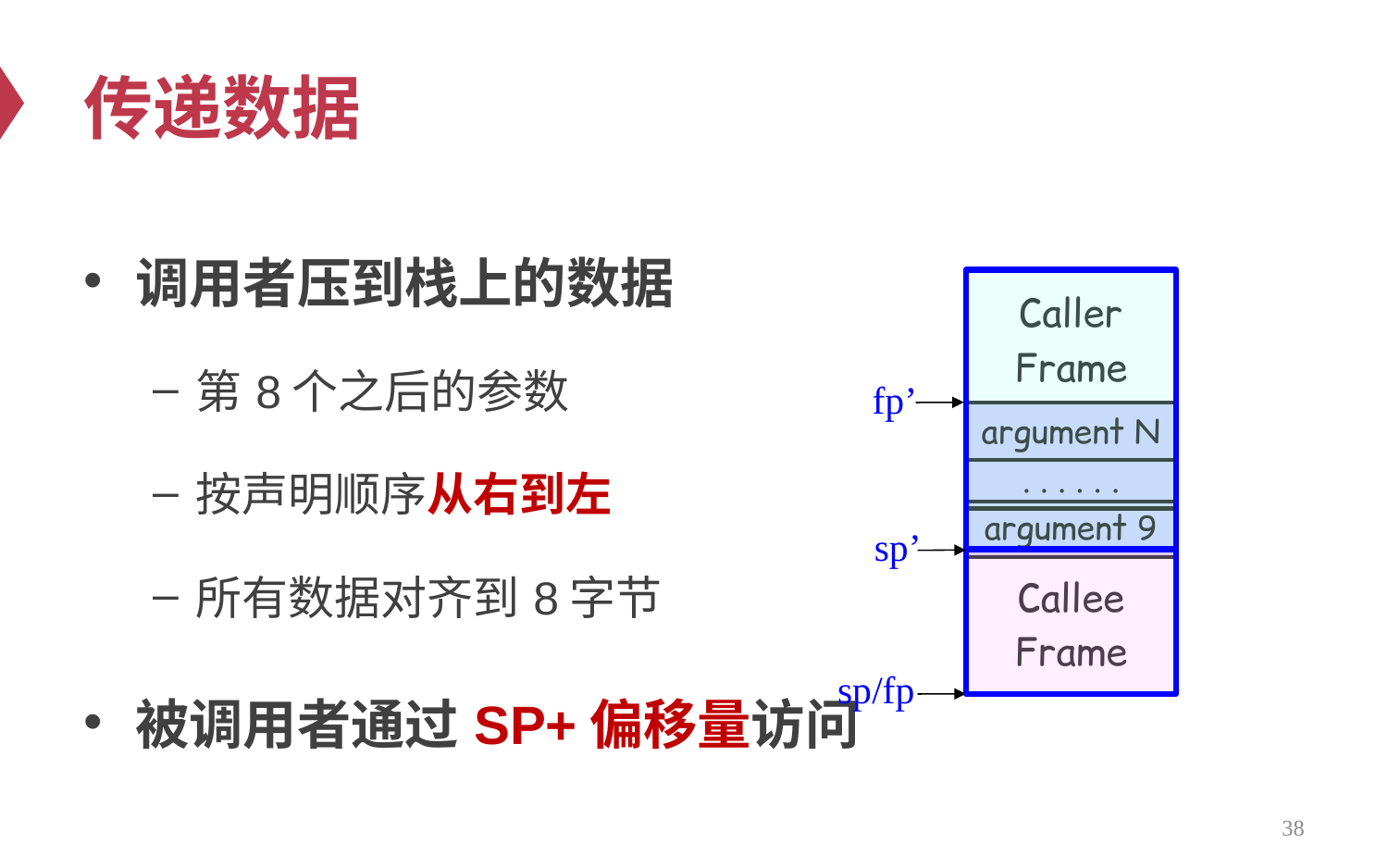

# 传递数据
调用者压到栈上的数据
第8个之后的参数
按声明顺序从右到左
所有数据对齐到8字节
被调用者通过SP+偏移量访问

| Caller Frame |
| --- |
     fp’

| argument N |
| --- |
| . . . . . . |
| --- |
| argument 9 |
| --- |
     sp’

| Callee Frame |
| --- |

     sp/fp

38